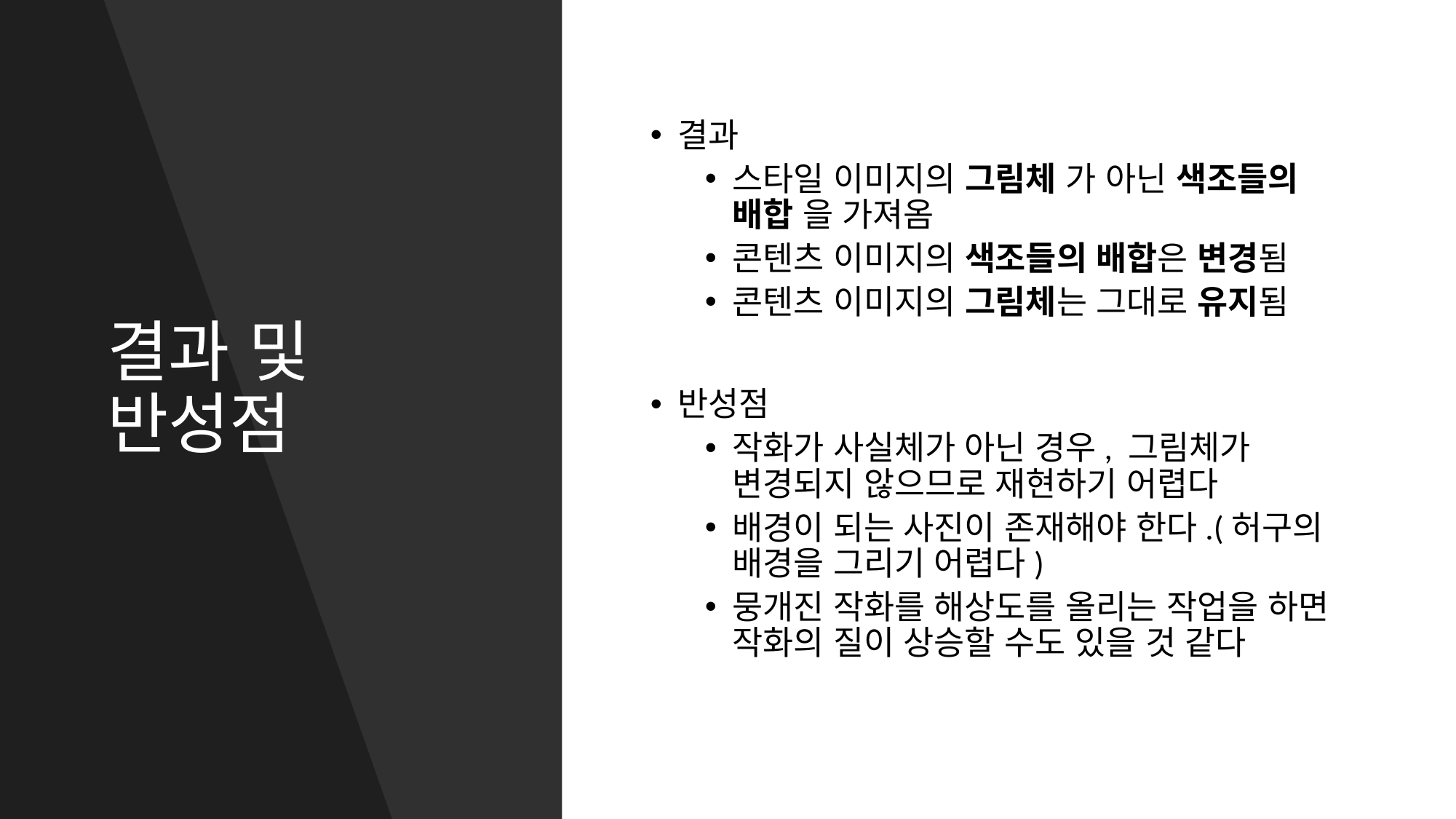

# 결과 및 반성점
결과
스타일 이미지의 그림체 가 아닌 색조들의 배합 을 가져옴
콘텐츠 이미지의 색조들의 배합은 변경됨
콘텐츠 이미지의 그림체는 그대로 유지됨

반성점
작화가 사실체가 아닌 경우, 그림체가 변경되지 않으므로 재현하기 어렵다
배경이 되는 사진이 존재해야 한다.(허구의 배경을 그리기 어렵다)
뭉개진 작화를 해상도를 올리는 작업을 하면 작화의 질이 상승할 수도 있을 것 같다